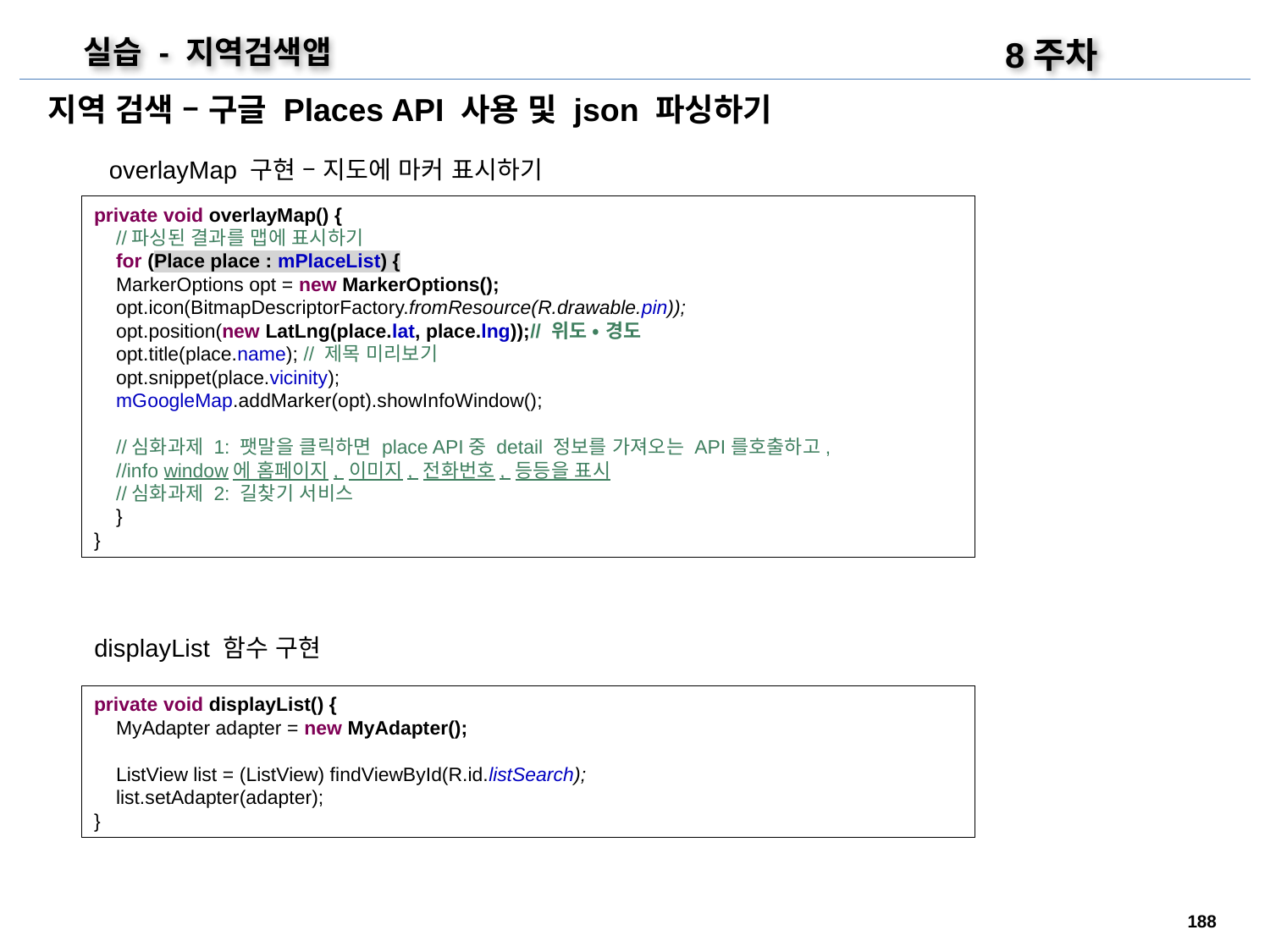

8주차
실습 - 지역검색앱
지역 검색 – 구글 Places API 사용 및 json 파싱하기
overlayMap 구현 – 지도에 마커 표시하기
private void overlayMap() {
    //파싱된 결과를 맵에 표시하기
    for (Place place : mPlaceList) {
    MarkerOptions opt = new MarkerOptions();
    opt.icon(BitmapDescriptorFactory.fromResource(R.drawable.pin));
    opt.position(new LatLng(place.lat, place.lng));// 위도 • 경도
    opt.title(place.name); // 제목 미리보기
    opt.snippet(place.vicinity);
    mGoogleMap.addMarker(opt).showInfoWindow();

    //심화과제 1: 팻말을 클릭하면 place API중 detail 정보를 가져오는 API를호출하고,
    //info window에 홈페이지, 이미지, 전화번호, 등등을 표시
    //심화과제 2: 길찾기 서비스
    }
}
displayList 함수 구현
private void displayList() {
    MyAdapter adapter = new MyAdapter();

    ListView list = (ListView) findViewById(R.id.listSearch);
    list.setAdapter(adapter);
}